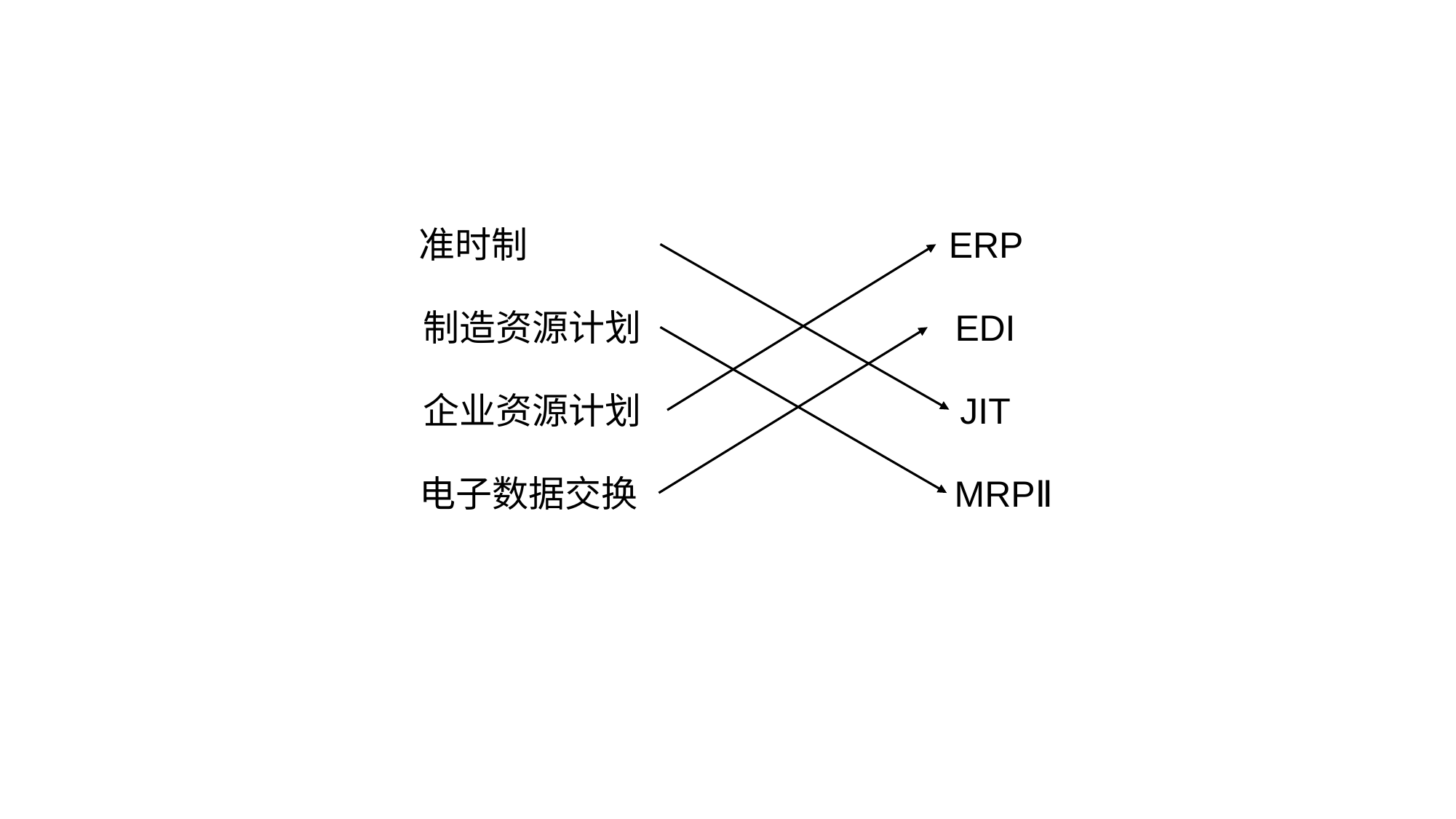

准时制
ERP
制造资源计划
EDI
企业资源计划
JIT
电子数据交换
MRPⅡ